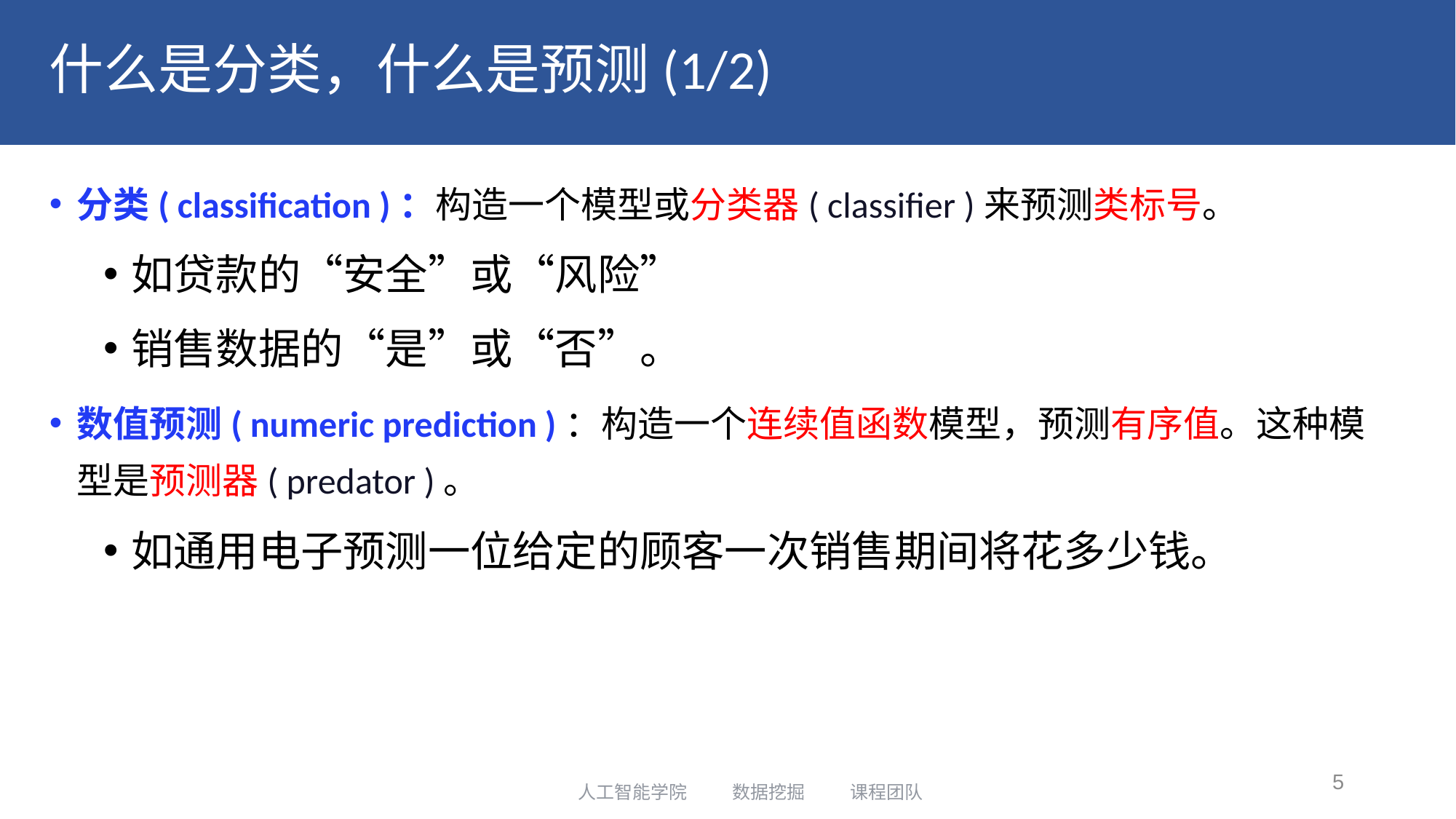

# 什么是分类，什么是预测(1/2)
分类( classification )：构造一个模型或分类器( classifier )来预测类标号。
如贷款的“安全”或“风险”
销售数据的“是”或“否”。
数值预测( numeric prediction )：构造一个连续值函数模型，预测有序值。这种模型是预测器( predator )。
如通用电子预测一位给定的顾客一次销售期间将花多少钱。

5
人工智能学院        数据挖掘        课程团队